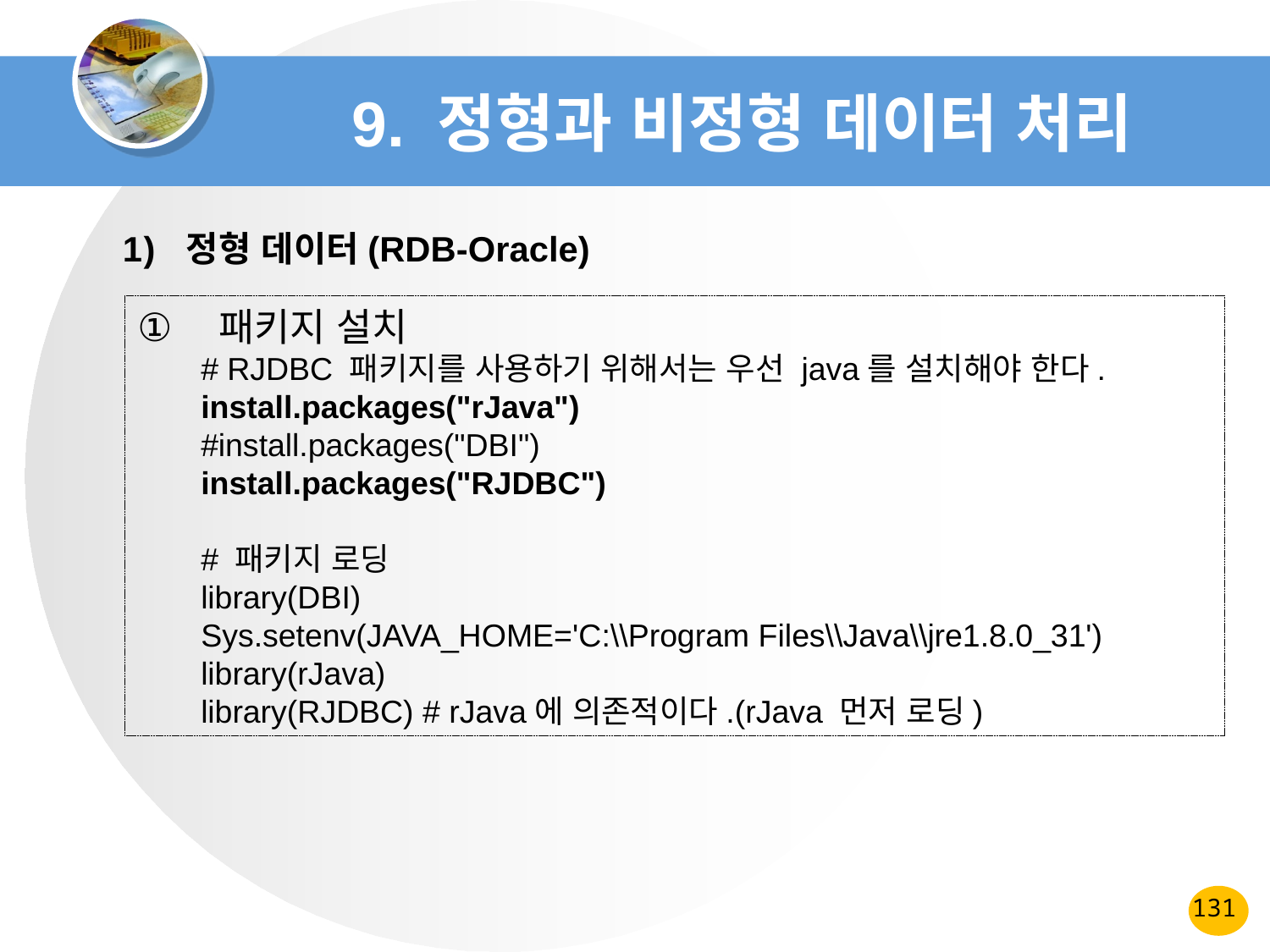

# 9. 정형과 비정형 데이터 처리
정형 데이터(RDB-Oracle)
 패키지 설치
# RJDBC 패키지를 사용하기 위해서는 우선 java를 설치해야 한다.
install.packages("rJava")
#install.packages("DBI")
install.packages("RJDBC")

# 패키지 로딩
library(DBI)
Sys.setenv(JAVA_HOME='C:\\Program Files\\Java\\jre1.8.0_31')
library(rJava)
library(RJDBC) # rJava에 의존적이다.(rJava 먼저 로딩)
131